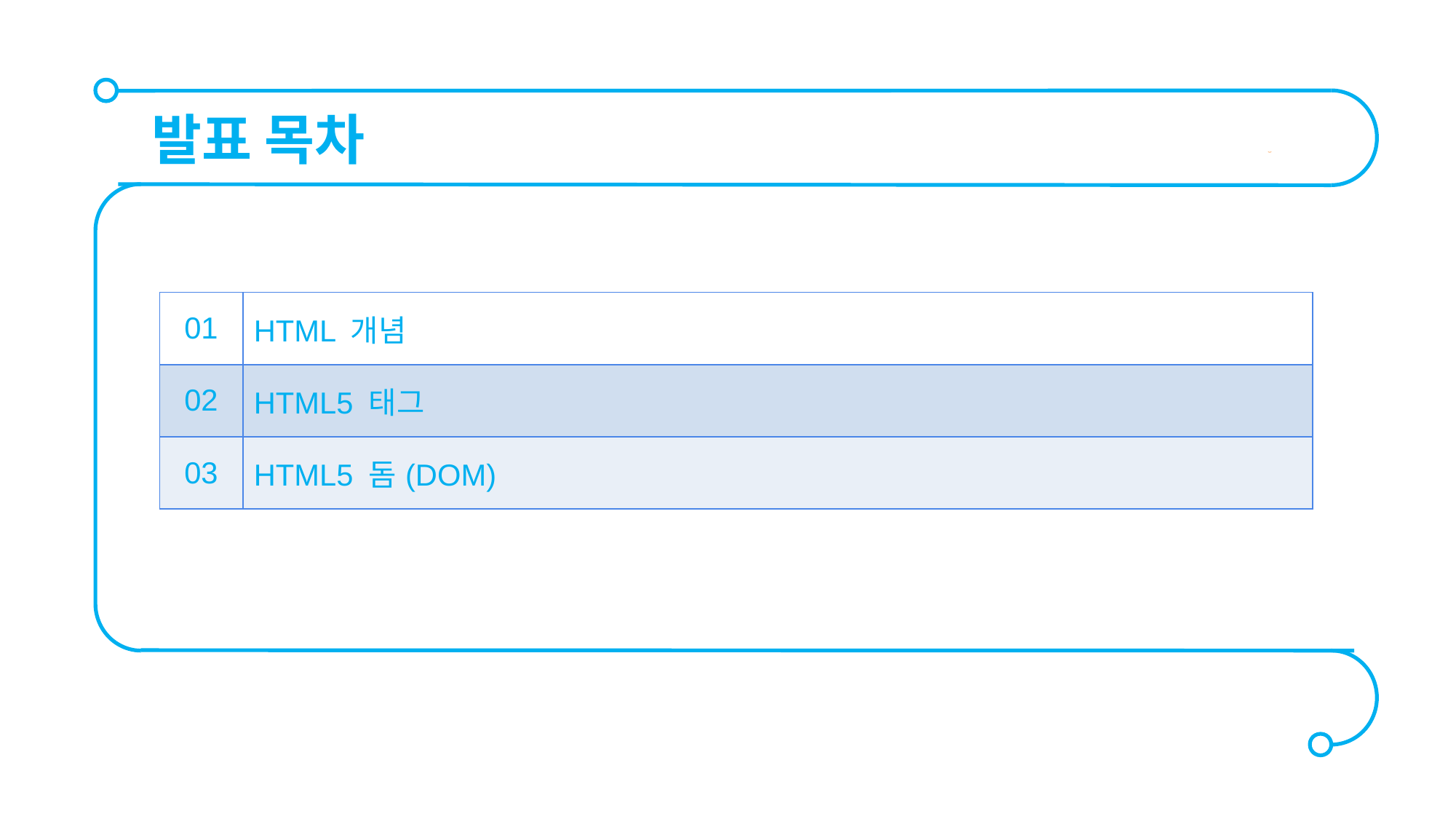

발표 목차
| 01 | HTML 개념 |  |
| --- | --- | --- |
| 02 | HTML5 태그 |  |
| 03 | HTML5 돔(DOM) |  |